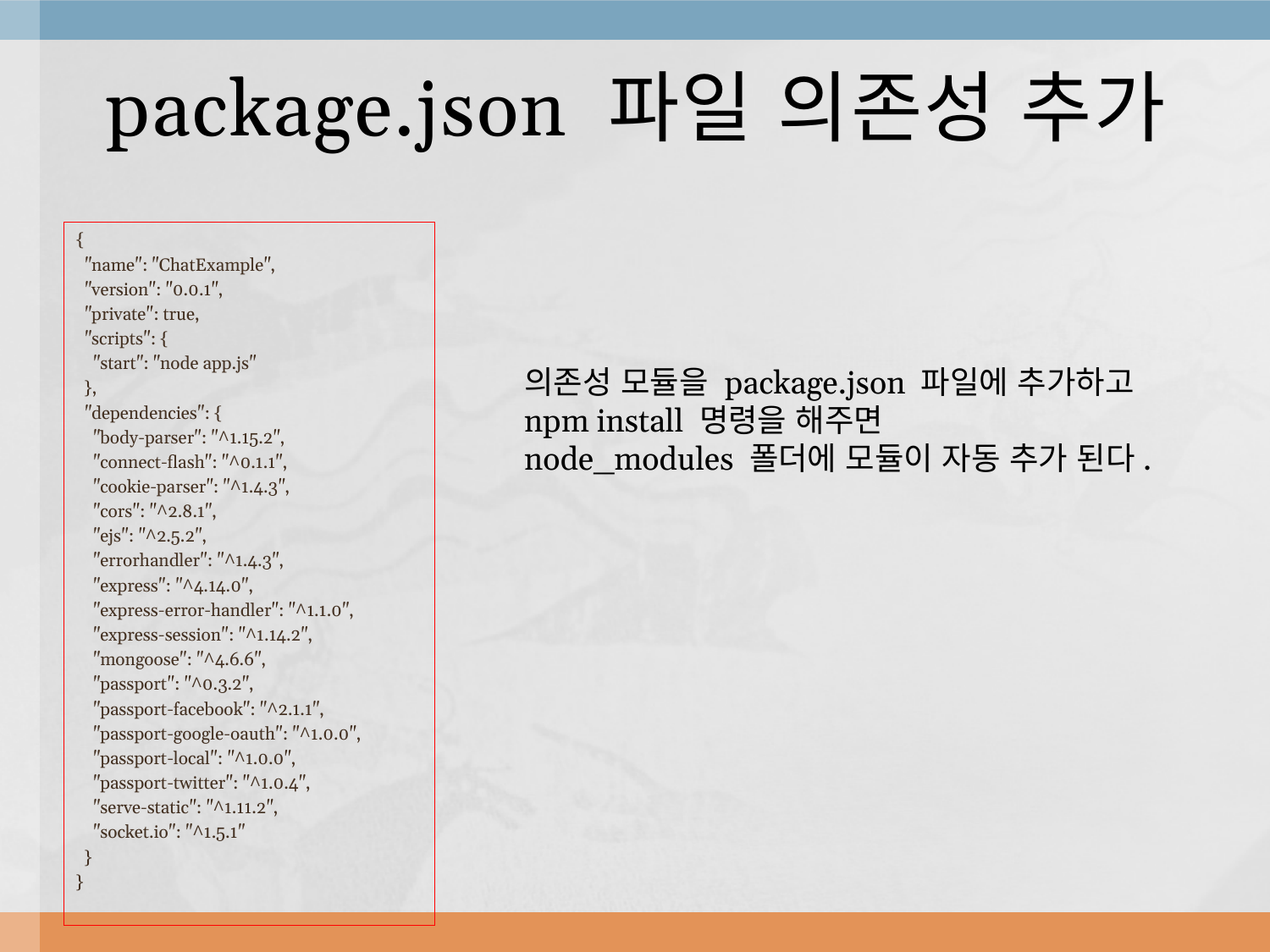

# package.json 파일 의존성 추가
{
  "name": "ChatExample",
  "version": "0.0.1",
  "private": true,
  "scripts": {
    "start": "node app.js"
  },
  "dependencies": {
    "body-parser": "^1.15.2",
    "connect-flash": "^0.1.1",
    "cookie-parser": "^1.4.3",
    "cors": "^2.8.1",
    "ejs": "^2.5.2",
    "errorhandler": "^1.4.3",
    "express": "^4.14.0",
    "express-error-handler": "^1.1.0",
    "express-session": "^1.14.2",
    "mongoose": "^4.6.6",
    "passport": "^0.3.2",
    "passport-facebook": "^2.1.1",
    "passport-google-oauth": "^1.0.0",
    "passport-local": "^1.0.0",
    "passport-twitter": "^1.0.4",
    "serve-static": "^1.11.2",
    "socket.io": "^1.5.1"
  }
}
의존성 모듈을 package.json 파일에 추가하고
npm install 명령을 해주면
node_modules 폴더에 모듈이 자동 추가 된다.